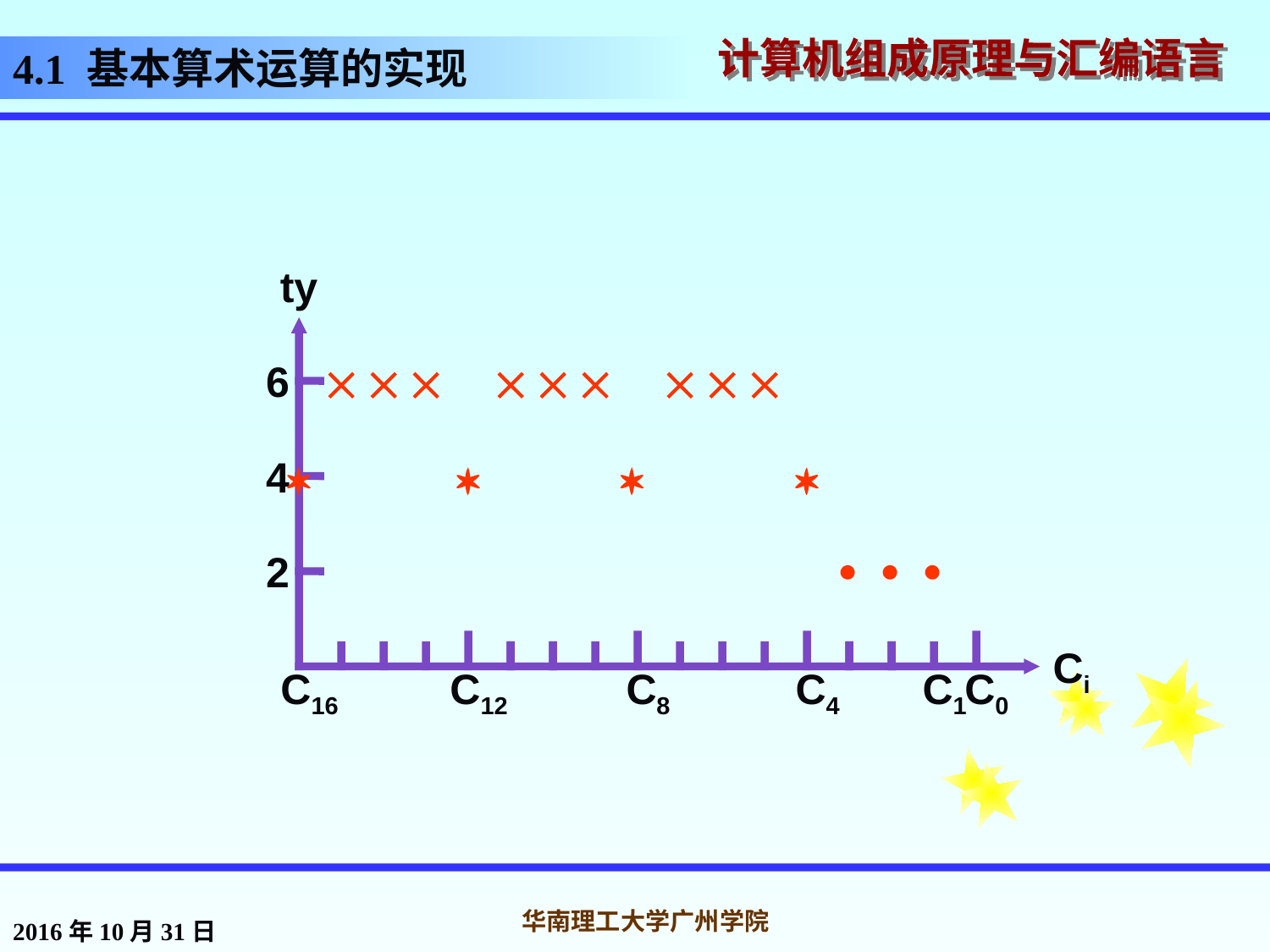

# 4.1 基本算术运算的实现
ty

6

4

2

Ci

C16
C12
C8
C4
C1
C0

×
×
×

×
×
×

×
×
×
∗
∗
∗
∗

•
•
•
2016年10月31日
华南理工大学广州学院